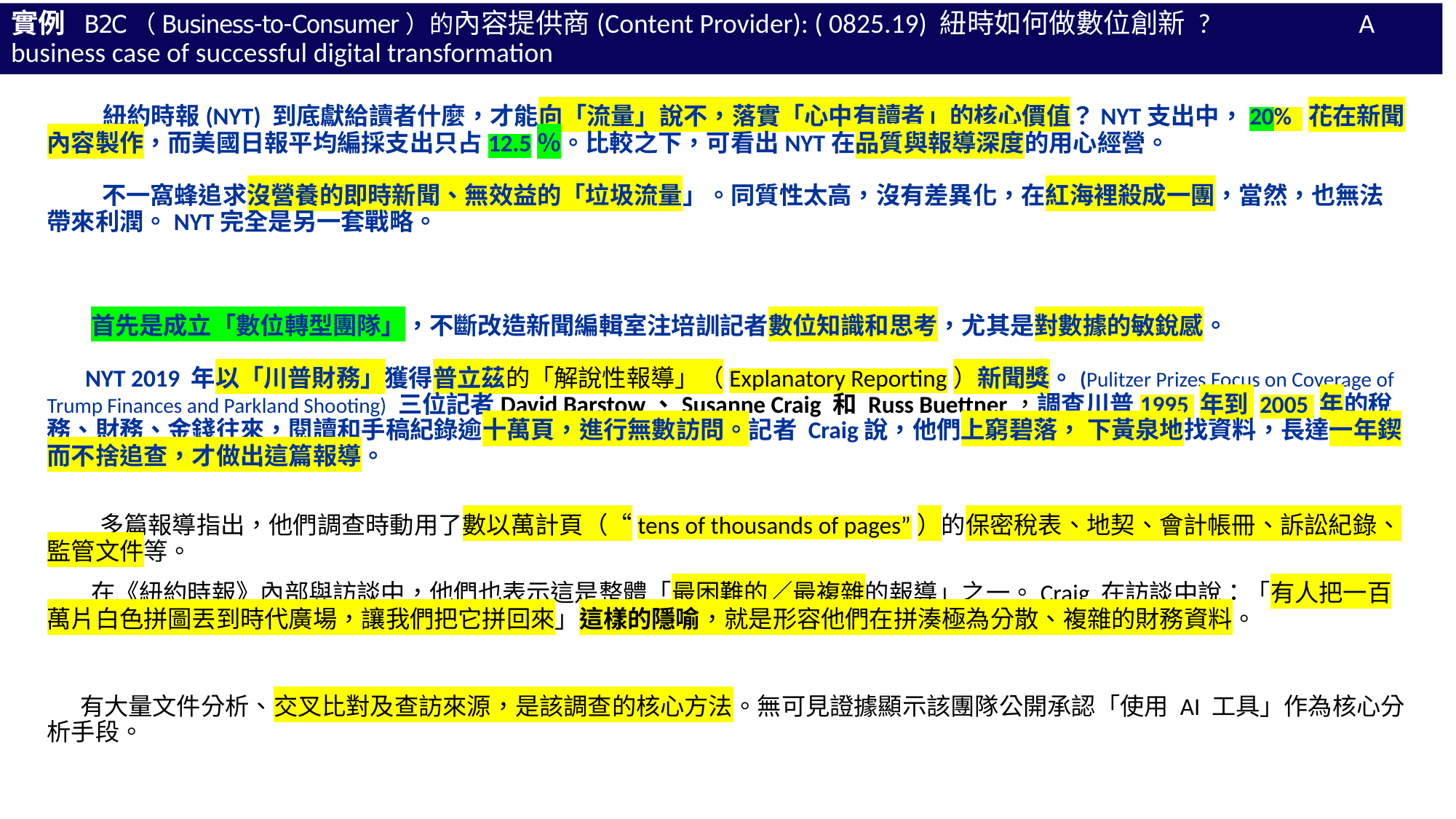

# 實例  B2C（Business-to-Consumer）的內容提供商(Content Provider): ( 0825.19) 紐時如何做數位創新 ?                        A business case of successful digital transformation
        紐約時報(NYT) 到底獻給讀者什麼，才能向「流量」說不，落實「心中有讀者」的核心價值？NYT支出中，20%  花在新聞內容製作，而美國日報平均編採支出只占12.5％。比較之下，可看出NYT在品質與報導深度的用心經營。

         不一窩蜂追求沒營養的即時新聞、無效益的「垃圾流量」。同質性太高，沒有差異化，在紅海裡殺成一團，當然，也無法帶來利潤。NYT完全是另一套戰略。

       首先是成立「數位轉型團隊」，不斷改造新聞編輯室注培訓記者數位知識和思考，尤其是對數據的敏銳感。

       NYT 2019 年以「川普財務」獲得普立茲的「解說性報導」（Explanatory Reporting）新聞獎。(Pulitzer Prizes Focus on Coverage of Trump Finances and Parkland Shooting) 三位記者David Barstow、Susanne Craig 和 Russ Buettner，調查川普1995 年到 2005 年的稅務、財務、金錢往來，閱讀和手稿紀錄逾十萬頁，進行無數訪問。記者 Craig說，他們上窮碧落， 下黃泉地找資料，長達一年鍥而不捨追查，才做出這篇報導。

        多篇報導指出，他們調查時動用了數以萬計頁（“tens of thousands of pages”）的保密稅表、地契、會計帳冊、訴訟紀錄、監管文件等。
       在《紐約時報》內部與訪談中，他們也表示這是整體「最困難的／最複雜的報導」之一。Craig 在訪談中說：「有人把一百萬片白色拼圖丟到時代廣場，讓我們把它拼回來」這樣的隱喻，就是形容他們在拼湊極為分散、複雜的財務資料。

     有大量文件分析、交叉比對及查訪來源，是該調查的核心方法。無可見證據顯示該團隊公開承認「使用 AI 工具」作為核心分析手段。